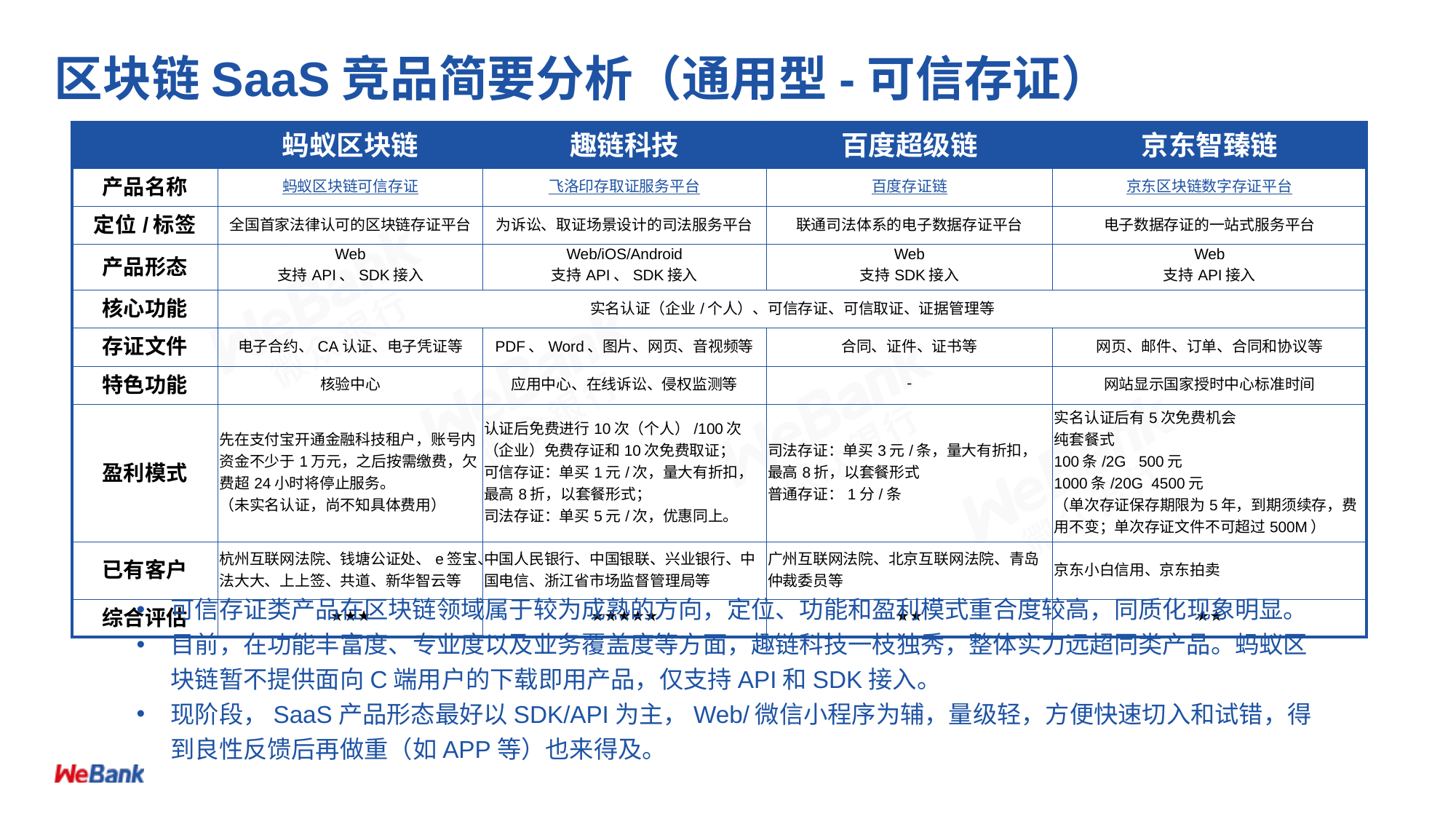

# 区块链SaaS竞品简要分析（通用型-可信存证）
|  | 蚂蚁区块链 | 趣链科技 | 百度超级链 | 京东智臻链 |
| --- | --- | --- | --- | --- |
| 产品名称 | 蚂蚁区块链可信存证 | 飞洛印存取证服务平台 | 百度存证链 | 京东区块链数字存证平台 |
| 定位/标签 | 全国首家法律认可的区块链存证平台 | 为诉讼、取证场景设计的司法服务平台 | 联通司法体系的电子数据存证平台 | 电子数据存证的一站式服务平台 |
| 产品形态 | Web 支持API、SDK接入 | Web/iOS/Android 支持API、SDK接入 | Web 支持SDK接入 | Web 支持API接入 |
| 核心功能 | 实名认证（企业/个人）、可信存证、可信取证、证据管理等 |  |  |  |
| 存证文件 | 电子合约、CA认证、电子凭证等 | PDF、Word、图片、网页、音视频等 | 合同、证件、证书等 | 网页、邮件、订单、合同和协议等 |
| 特色功能 | 核验中心 | 应用中心、在线诉讼、侵权监测等 | - | 网站显示国家授时中心标准时间 |
| 盈利模式 | 先在支付宝开通金融科技租户，账号内资金不少于1万元，之后按需缴费，欠费超24小时将停止服务。 （未实名认证，尚不知具体费用） | 认证后免费进行10次（个人）/100次（企业）免费存证和10次免费取证； 可信存证：单买1元/次，量大有折扣，最高8折，以套餐形式； 司法存证：单买5元/次，优惠同上。 | 司法存证：单买3元/条，量大有折扣，最高8折，以套餐形式 普通存证：1分/条 | 实名认证后有5次免费机会 纯套餐式 100条/2G 500元 1000条/20G 4500元 （单次存证保存期限为5年，到期须续存，费用不变；单次存证文件不可超过500M） |
| 已有客户 | 杭州互联网法院、钱塘公证处、e签宝、法大大、上上签、共道、新华智云等 | 中国人民银行、中国银联、兴业银行、中国电信、浙江省市场监督管理局等 | 广州互联网法院、北京互联网法院、青岛仲裁委员等 | 京东小白信用、京东拍卖 |
| 综合评估 | ★★★ | ★★★★★ | ★★ | ★★ |
可信存证类产品在区块链领域属于较为成熟的方向，定位、功能和盈利模式重合度较高，同质化现象明显。
目前，在功能丰富度、专业度以及业务覆盖度等方面，趣链科技一枝独秀，整体实力远超同类产品。蚂蚁区块链暂不提供面向C端用户的下载即用产品，仅支持API和SDK接入。
现阶段，SaaS产品形态最好以SDK/API为主，Web/微信小程序为辅，量级轻，方便快速切入和试错，得到良性反馈后再做重（如APP等）也来得及。
24